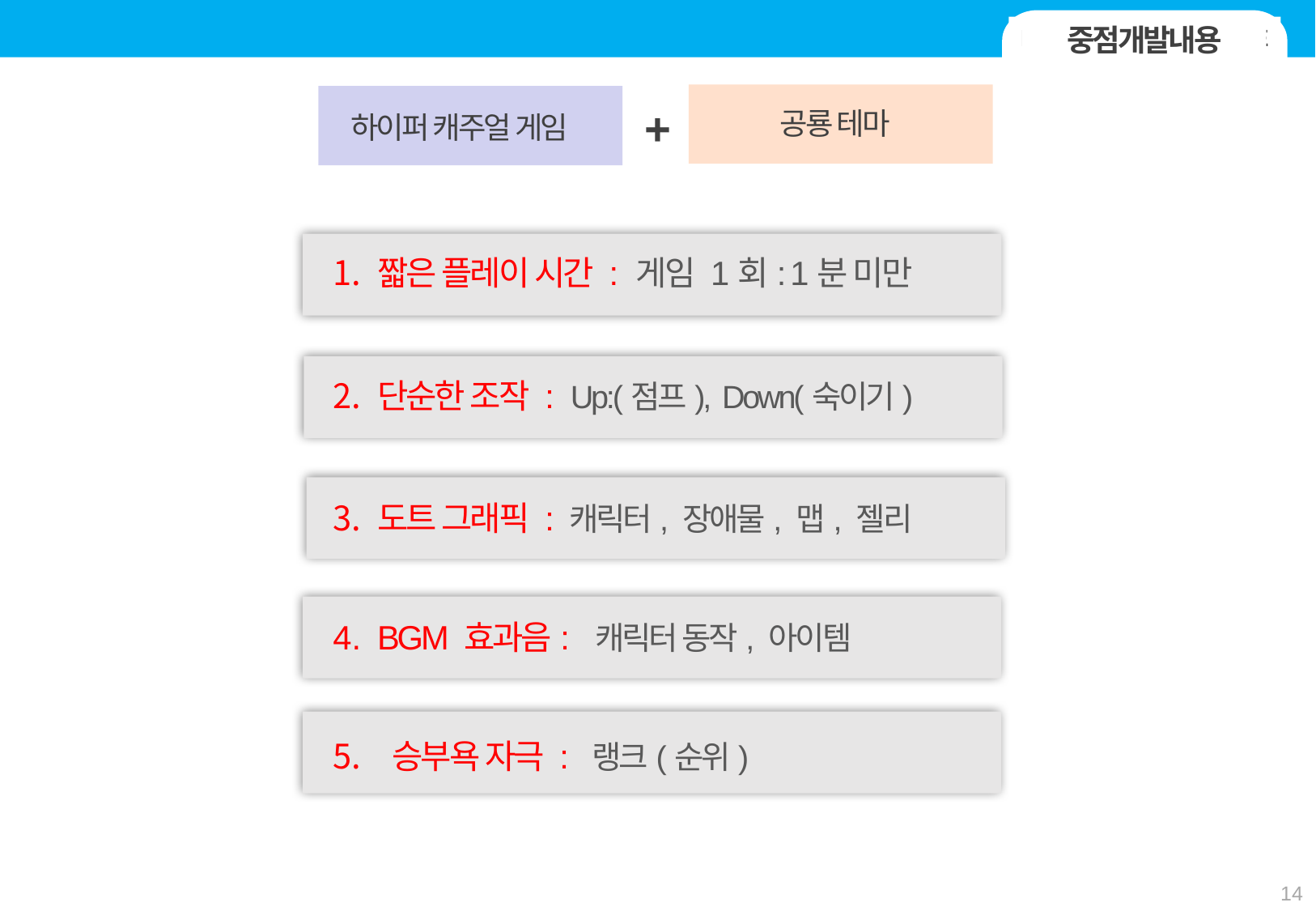

I. 중점개발내용
중점개발내용

+
공룡 테마
하이퍼 캐주얼 게임

짧은 플레이 시간 : 게임 1회: 1분 미만

단순한 조작 :  Up:(점프),  Down(숙이기)

도트 그래픽 : 캐릭터, 장애물, 맵, 젤리

BGM 효과음:  캐릭터 동작, 아이템

  승부욕 자극 :  랭크(순위)

14